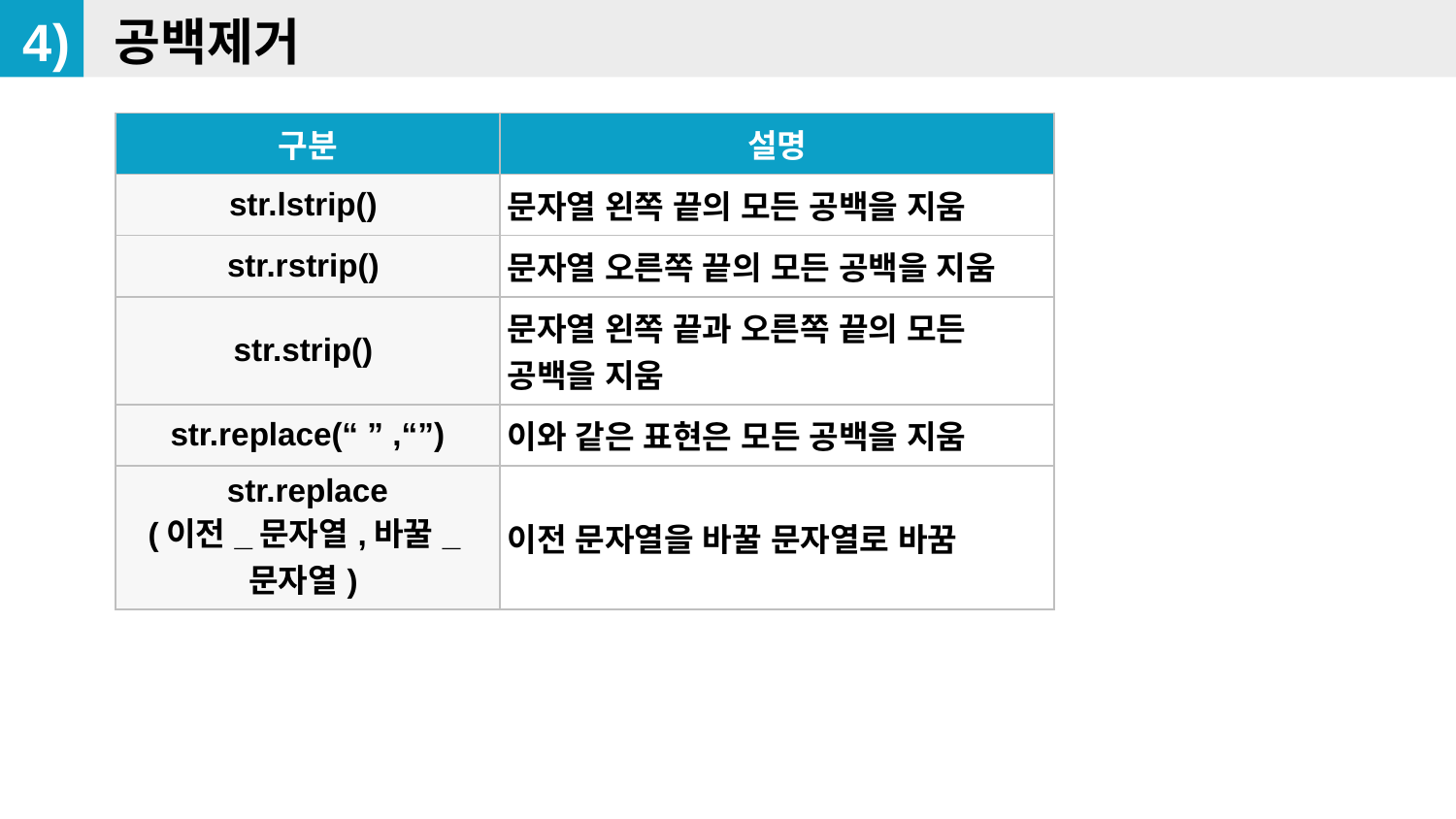

4)
공백제거
| 구분 | 설명 |
| --- | --- |
| str.lstrip() | 문자열 왼쪽 끝의 모든 공백을 지움 |
| str.rstrip() | 문자열 오른쪽 끝의 모든 공백을 지움 |
| str.strip() | 문자열 왼쪽 끝과 오른쪽 끝의 모든 공백을 지움 |
| str.replace(“ ” ,“”) | 이와 같은 표현은 모든 공백을 지움 |
| str.replace (이전\_문자열,바꿀\_문자열) | 이전 문자열을 바꿀 문자열로 바꿈 |